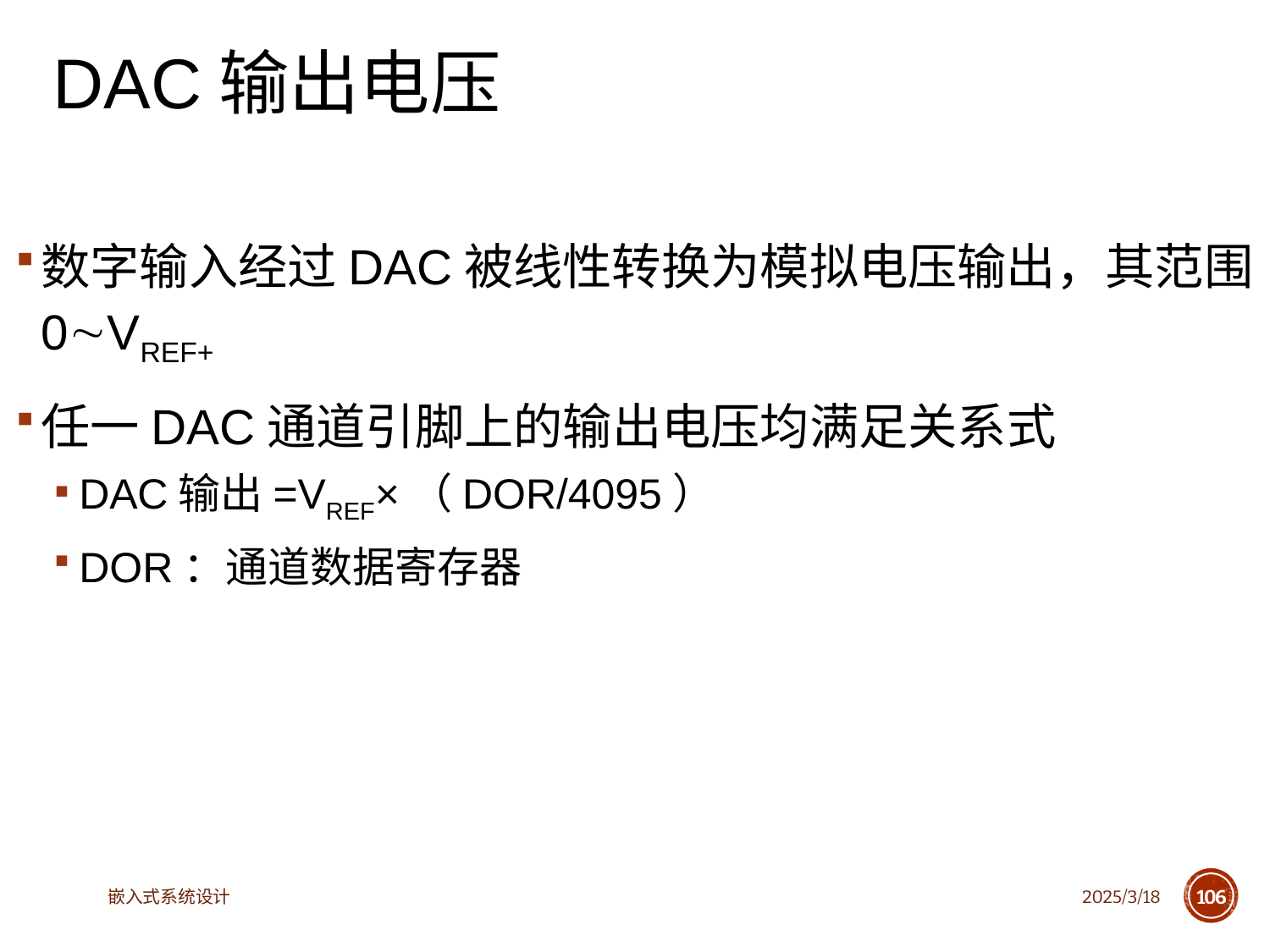

# DAC输出电压
数字输入经过DAC被线性转换为模拟电压输出，其范围0∼VREF+
任一DAC通道引脚上的输出电压均满足关系式
DAC输出=VREF×（DOR/4095）
DOR：通道数据寄存器
嵌入式系统设计
2025/3/18
106